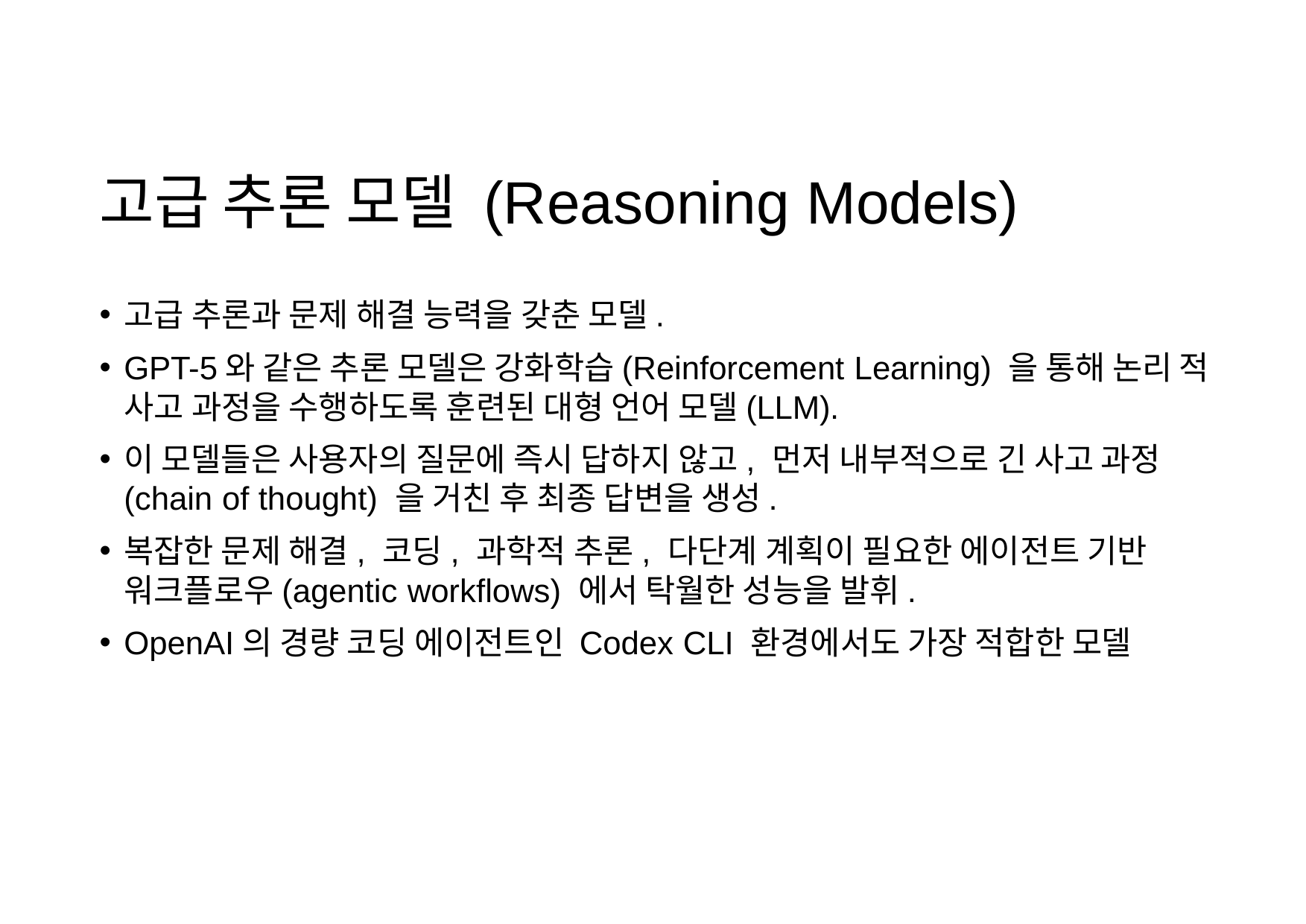

# 고급 추론 모델 (Reasoning Models)
고급 추론과 문제 해결 능력을 갖춘 모델.
GPT-5와 같은 추론 모델은 강화학습(Reinforcement Learning) 을 통해 논리 적 사고 과정을 수행하도록 훈련된 대형 언어 모델(LLM).
이 모델들은 사용자의 질문에 즉시 답하지 않고, 먼저 내부적으로 긴 사고 과정(chain of thought) 을 거친 후 최종 답변을 생성.
복잡한 문제 해결, 코딩, 과학적 추론, 다단계 계획이 필요한 에이전트 기반 워크플로우(agentic workflows) 에서 탁월한 성능을 발휘.
OpenAI의 경량 코딩 에이전트인 Codex CLI 환경에서도 가장 적합한 모델